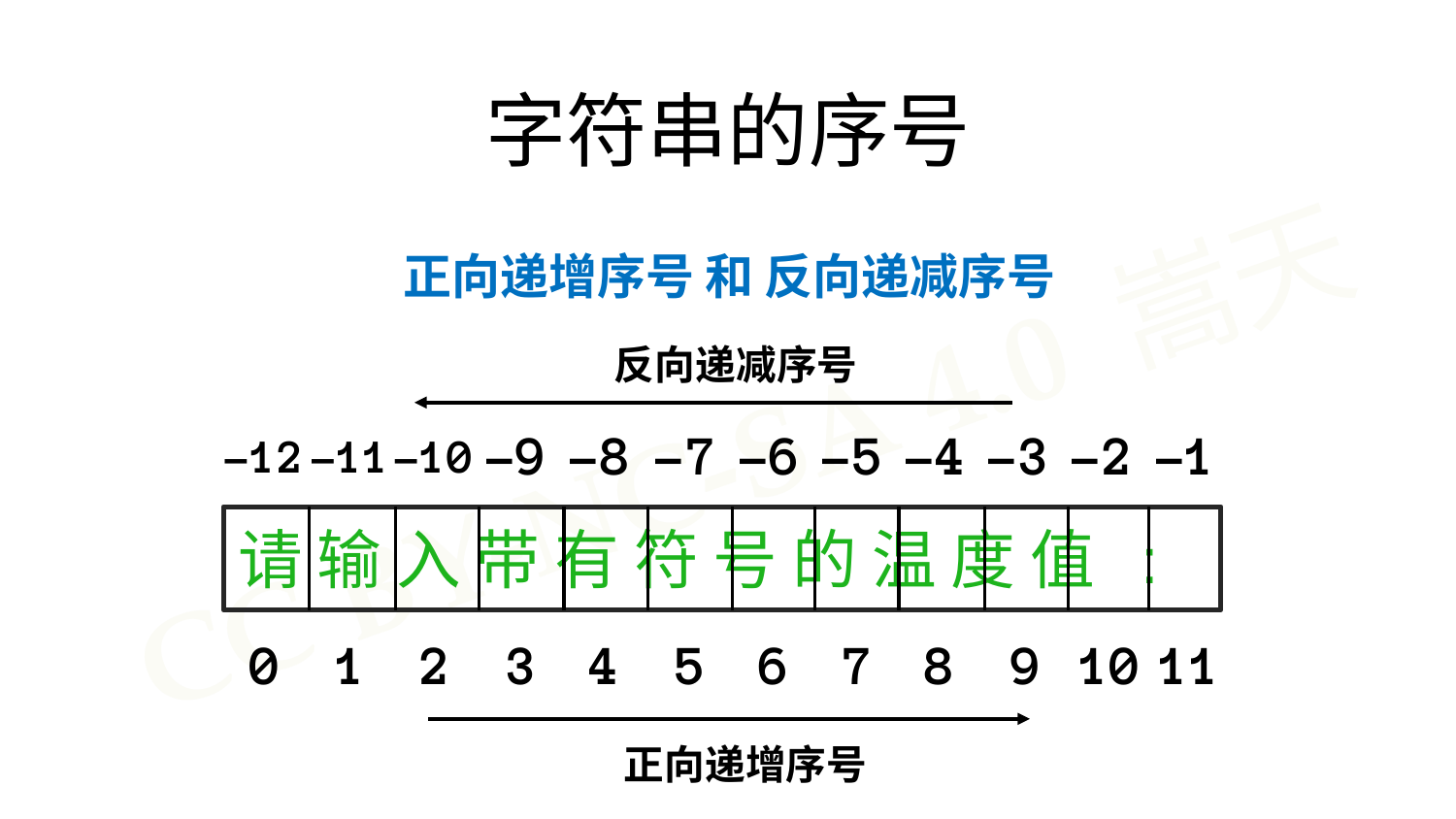

字符串的序号
正向递增序号 和 反向递减序号
反向递减序号
-9
-8
-7
-6
-5
-4
-3
-2
-1
-12
-11
-10

请 输 入 带 有 符 号 的 温 度 值  :
0
1
2
3
4
5
6
7
8
9
10
11
正向递增序号